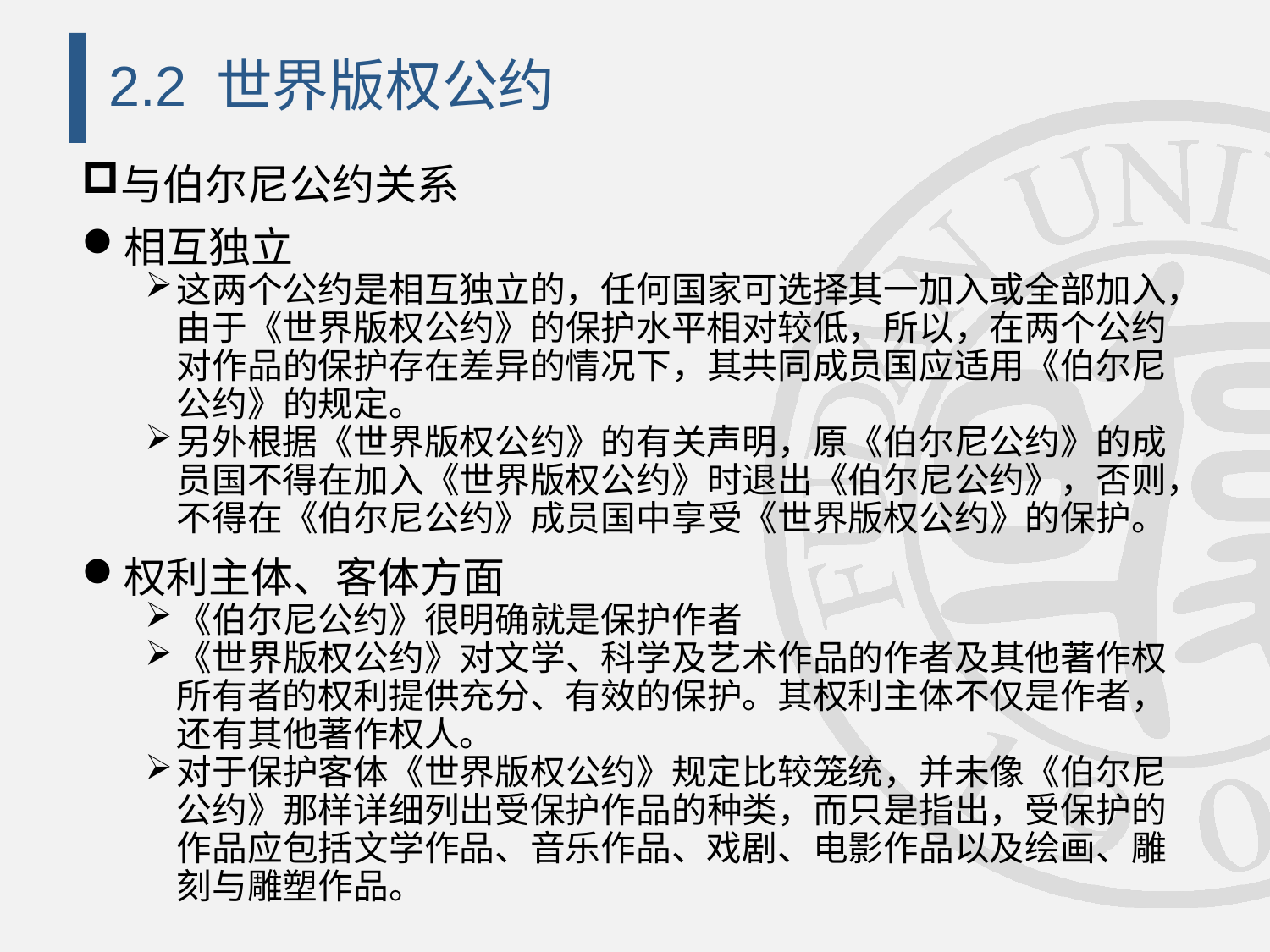

# 2.2 世界版权公约
与伯尔尼公约关系
相互独立
这两个公约是相互独立的，任何国家可选择其一加入或全部加入，由于《世界版权公约》的保护水平相对较低，所以，在两个公约对作品的保护存在差异的情况下，其共同成员国应适用《伯尔尼公约》的规定。
另外根据《世界版权公约》的有关声明，原《伯尔尼公约》的成员国不得在加入《世界版权公约》时退出《伯尔尼公约》，否则，不得在《伯尔尼公约》成员国中享受《世界版权公约》的保护。
权利主体、客体方面
《伯尔尼公约》很明确就是保护作者
《世界版权公约》对文学、科学及艺术作品的作者及其他著作权所有者的权利提供充分、有效的保护。其权利主体不仅是作者，还有其他著作权人。
对于保护客体《世界版权公约》规定比较笼统，并未像《伯尔尼公约》那样详细列出受保护作品的种类，而只是指出，受保护的作品应包括文学作品、音乐作品、戏剧、电影作品以及绘画、雕刻与雕塑作品。